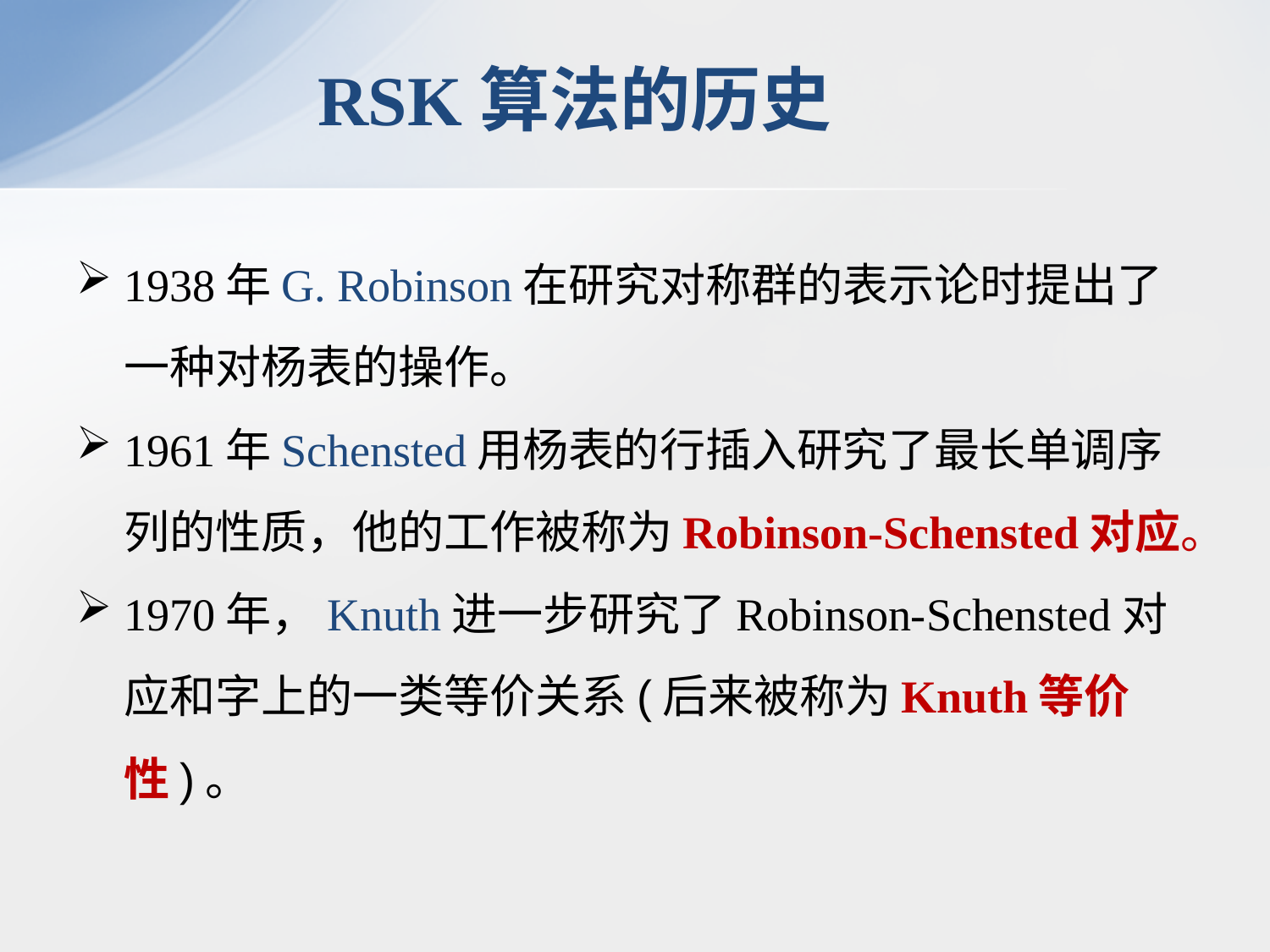

# RSK算法的历史
1938年G. Robinson在研究对称群的表示论时提出了一种对杨表的操作。
1961年Schensted用杨表的行插入研究了最长单调序列的性质，他的工作被称为Robinson-Schensted对应。
1970年，Knuth进一步研究了Robinson-Schensted对应和字上的一类等价关系(后来被称为Knuth等价性)。